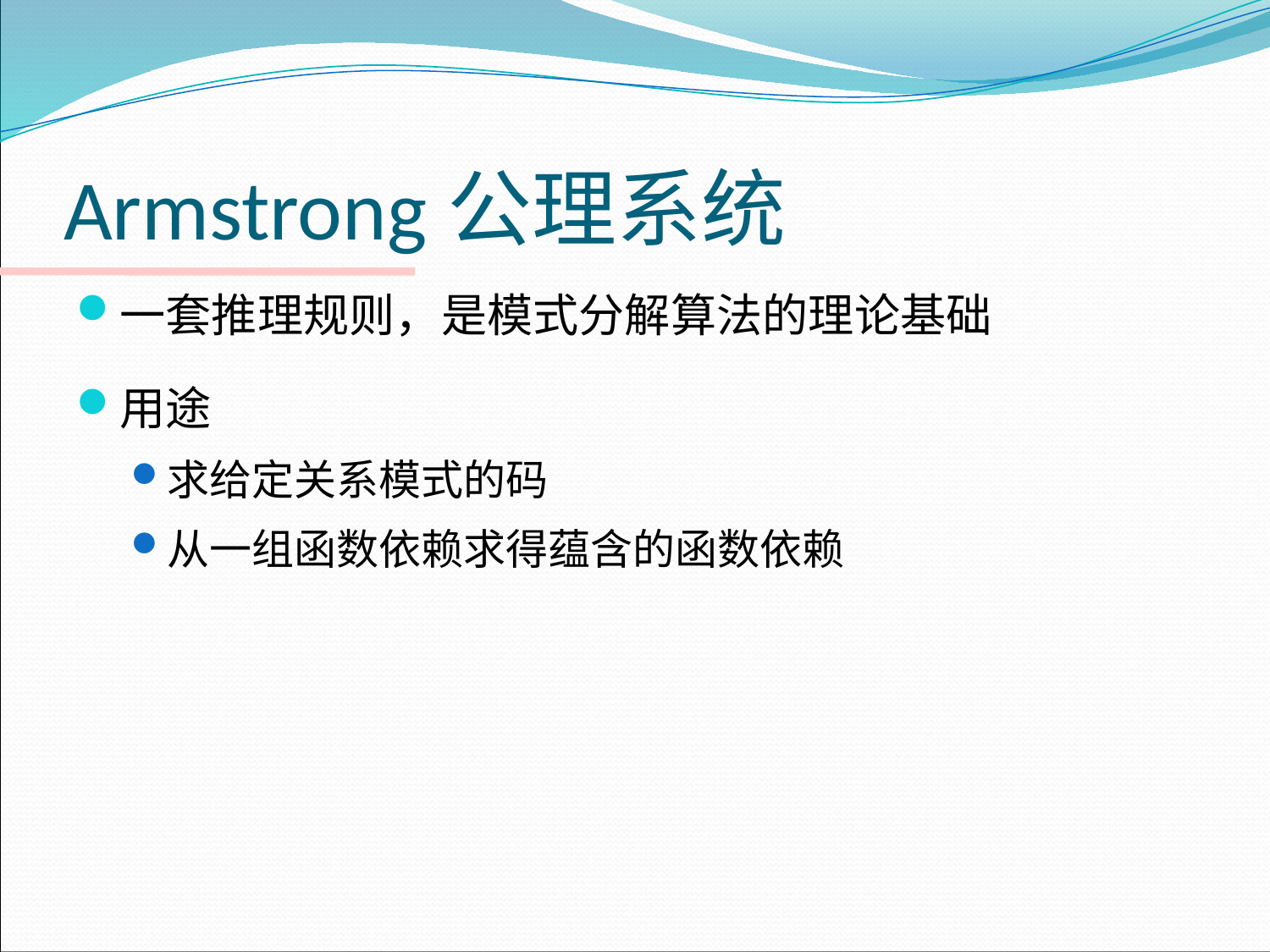

# Armstrong公理系统
一套推理规则，是模式分解算法的理论基础
用途
求给定关系模式的码
从一组函数依赖求得蕴含的函数依赖

595